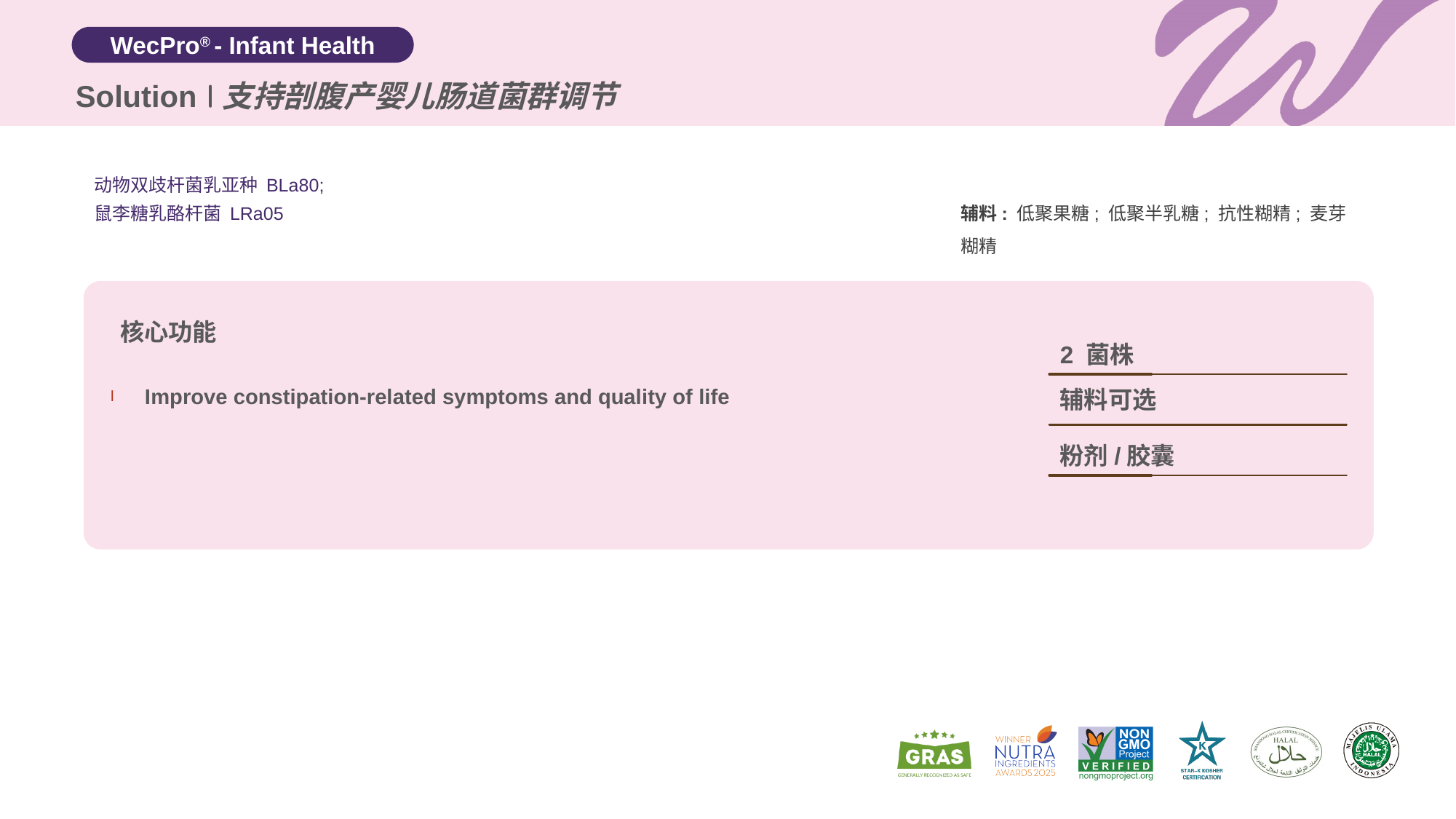

Solution
支持剖腹产婴儿肠道菌群调节
动物双歧杆菌乳亚种 BLa80;
鼠李糖乳酪杆菌 LRa05
辅料: 低聚果糖; 低聚半乳糖; 抗性糊精; 麦芽糊精

核心功能
2 菌株
Improve constipation-related symptoms and quality of life

辅料可选
粉剂/胶囊